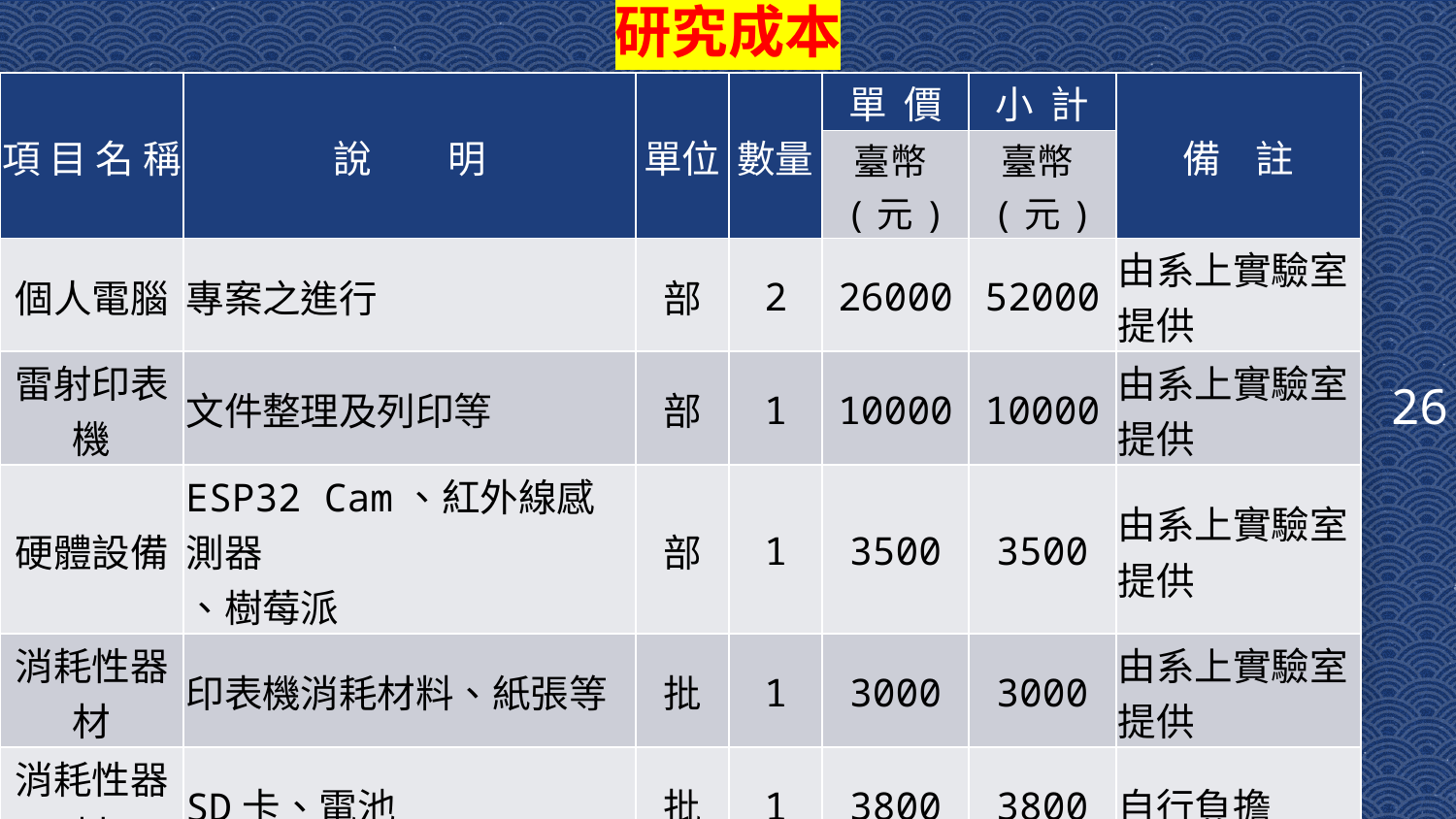

26
研究成本
| 項 目 名 稱 | 說 明 | 單位 | 數量 | 單 價 | 小 計 | 備 註 |
| --- | --- | --- | --- | --- | --- | --- |
|  |  |  |  | 臺幣(元) | 臺幣(元) |  |
| 個人電腦 | 專案之進行 | 部 | 2 | 26000 | 52000 | 由系上實驗室提供 |
| 雷射印表機 | 文件整理及列印等 | 部 | 1 | 10000 | 10000 | 由系上實驗室提供 |
| 硬體設備 | ESP32 Cam、紅外線感測器 、樹莓派 | 部 | 1 | 3500 | 3500 | 由系上實驗室提供 |
| 消耗性器材 | 印表機消耗材料、紙張等 | 批 | 1 | 3000 | 3000 | 由系上實驗室提供 |
| 消耗性器材 | SD卡、電池 | 批 | 1 | 3800 | 3800 | 自行負擔 |
| 人力成本 | 一周 20hr，共27周 | 時 | 360 | 160 | 86400 |  |
| 雜支費 | 印刷費、文具等 | 批 | 1 |  | 500 | 自行負擔 |
| 共 計 |  |  |  |  | 159200 |  |
#